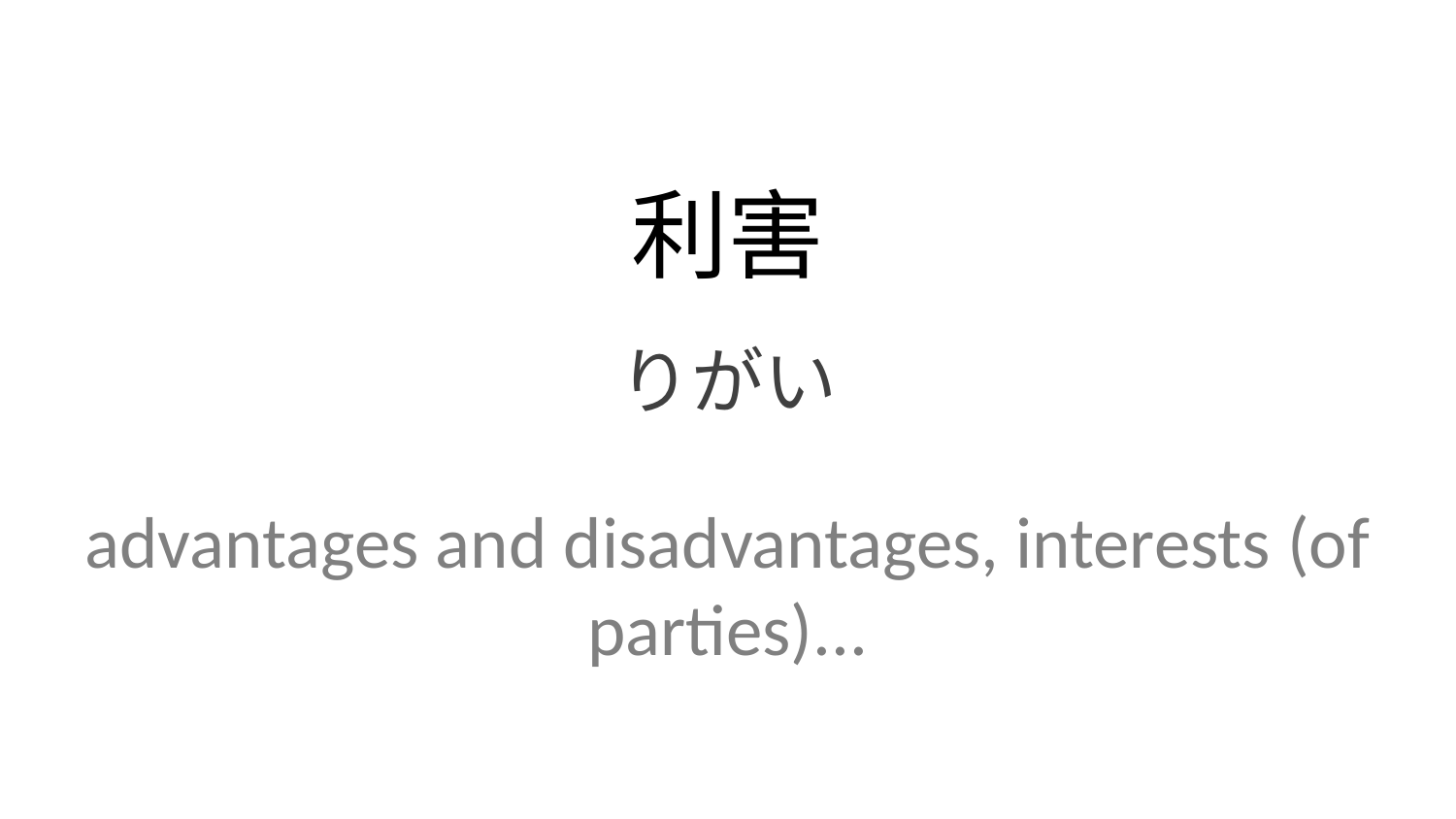

利害

りがい
advantages and disadvantages, interests (of parties)...